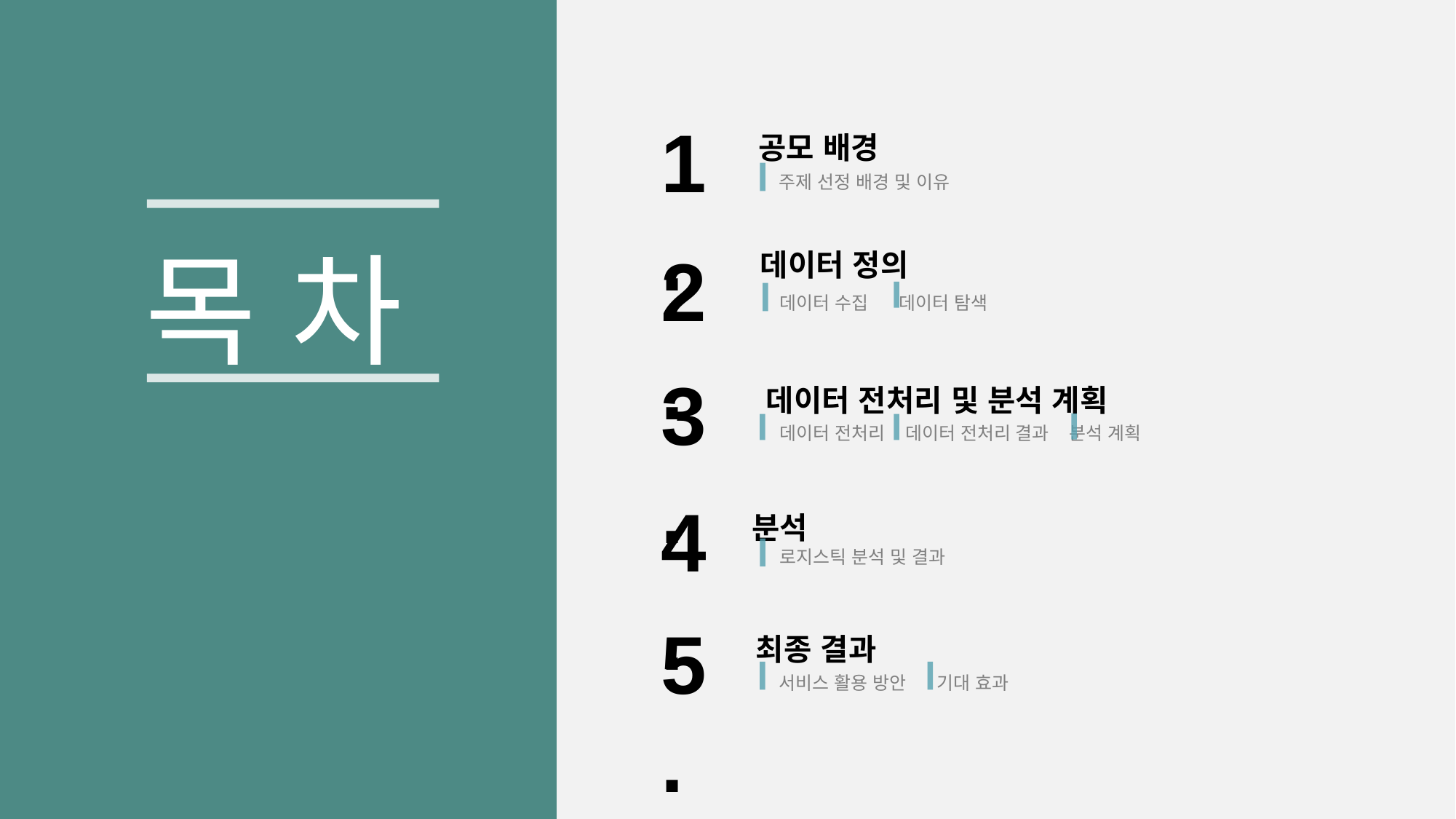

1.
공모 배경
주제 선정 배경 및 이유

목 차

데이터 정의
2.
데이터 수집      데이터 탐색

3.
데이터 전처리 및 분석 계획
 데이터 전처리    데이터 전처리 결과    분석 계획

4.
분석
 로지스틱 분석 및 결과

5.
최종 결과
 서비스 활용 방안      기대 효과